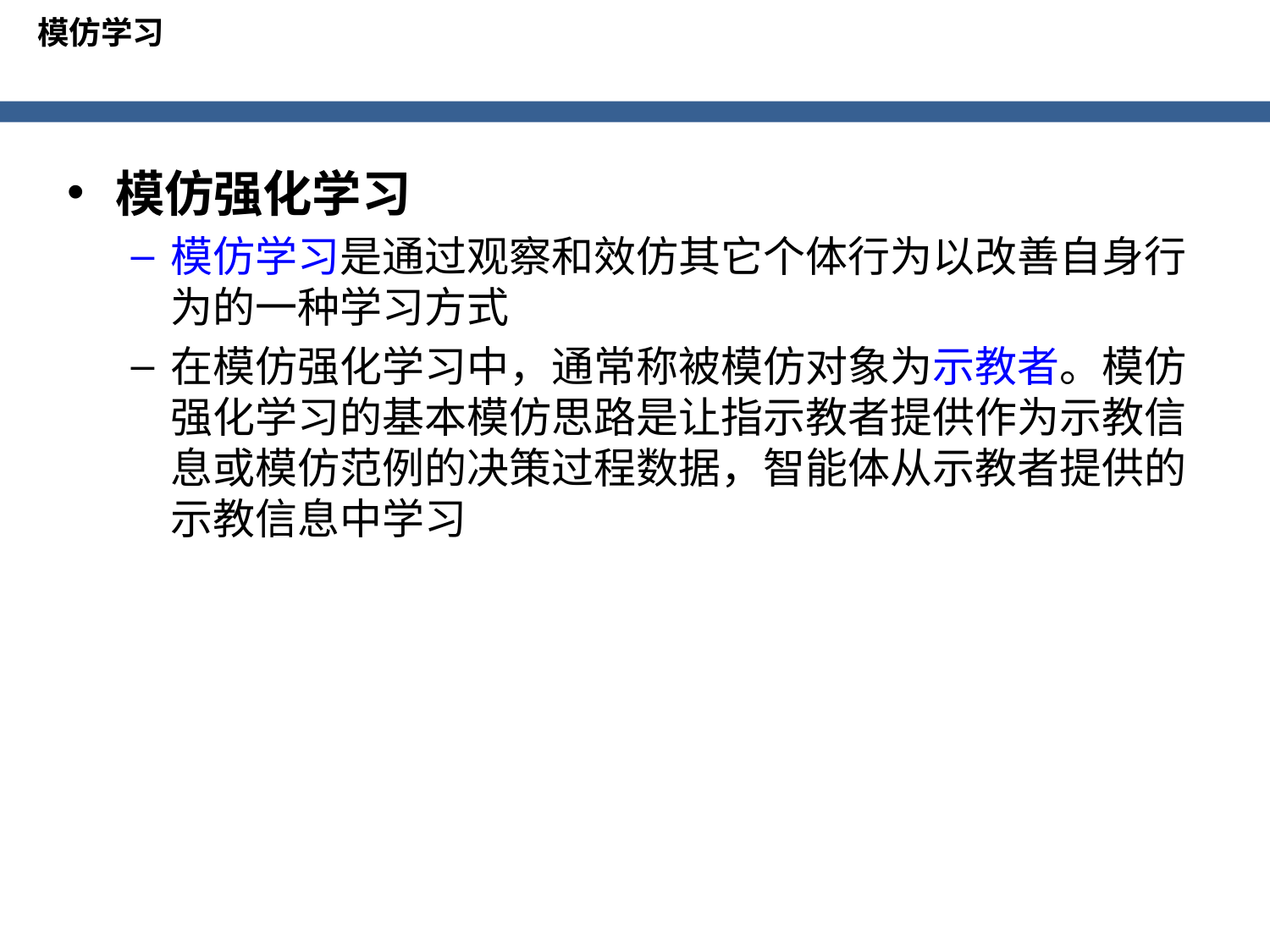

模仿学习
模仿强化学习
模仿学习是通过观察和效仿其它个体行为以改善自身行为的一种学习方式
在模仿强化学习中，通常称被模仿对象为示教者。模仿强化学习的基本模仿思路是让指示教者提供作为示教信息或模仿范例的决策过程数据，智能体从示教者提供的示教信息中学习